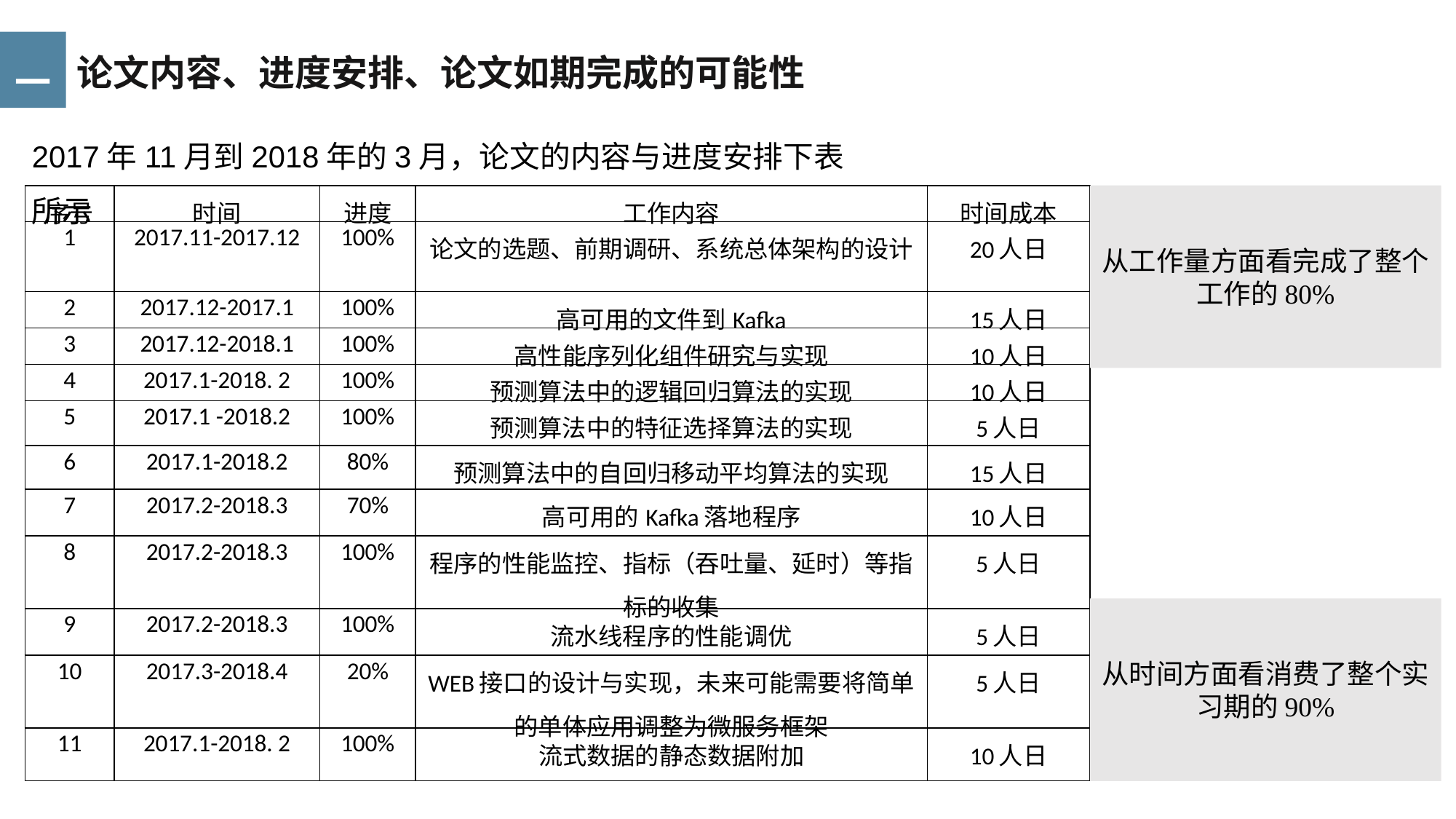

一
论文内容、进度安排、论文如期完成的可能性
2017年11月到2018年的3月，论文的内容与进度安排下表所示
| 序号 | 时间 | 进度 | 工作内容 | 时间成本 |
| --- | --- | --- | --- | --- |
| 1 | 2017.11-2017.12 | 100% | 论文的选题、前期调研、系统总体架构的设计 | 20人日 |
| 2 | 2017.12-2017.1 | 100% | 高可用的文件到Kafka | 15人日 |
| 3 | 2017.12-2018.1 | 100% | 高性能序列化组件研究与实现 | 10人日 |
| 4 | 2017.1-2018. 2 | 100% | 预测算法中的逻辑回归算法的实现 | 10人日 |
| 5 | 2017.1 -2018.2 | 100% | 预测算法中的特征选择算法的实现 | 5人日 |
| 6 | 2017.1-2018.2 | 80% | 预测算法中的自回归移动平均算法的实现 | 15人日 |
| 7 | 2017.2-2018.3 | 70% | 高可用的Kafka落地程序 | 10人日 |
| 8 | 2017.2-2018.3 | 100% | 程序的性能监控、指标（吞吐量、延时）等指标的收集 | 5人日 |
| 9 | 2017.2-2018.3 | 100% | 流水线程序的性能调优 | 5人日 |
| 10 | 2017.3-2018.4 | 20% | WEB接口的设计与实现，未来可能需要将简单的单体应用调整为微服务框架 | 5人日 |
| 11 | 2017.1-2018. 2 | 100% | 流式数据的静态数据附加 | 10人日 |
从工作量方面看完成了整个工作的80%
从时间方面看消费了整个实习期的90%